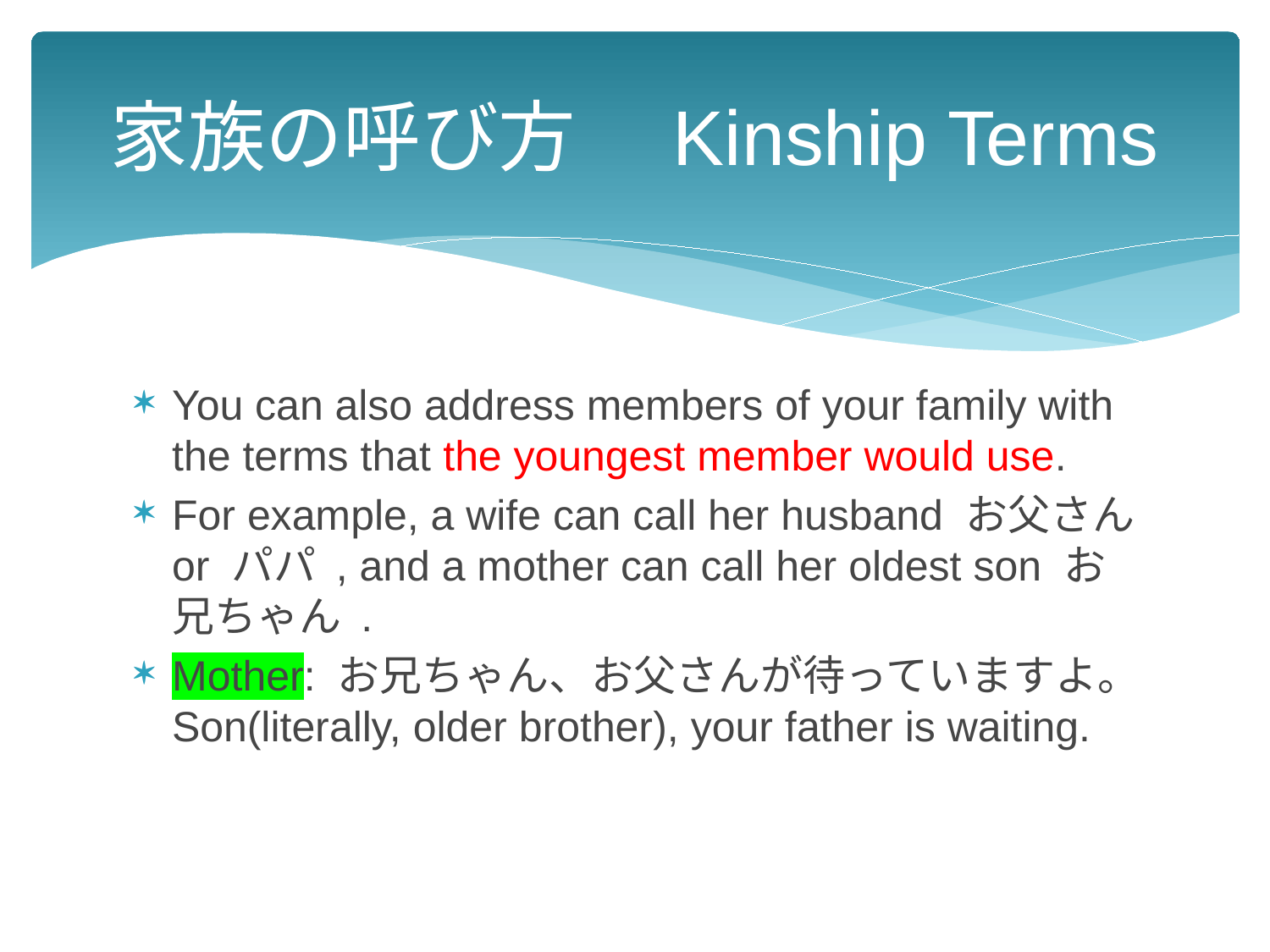

# 家族の呼び方　Kinship Terms
You can also address members of your family with the terms that the youngest member would use.
For example, a wife can call her husband お父さん or パパ , and a mother can call her oldest son お兄ちゃん .
Mother: お兄ちゃん、お父さんが待っていますよ。Son(literally, older brother), your father is waiting.